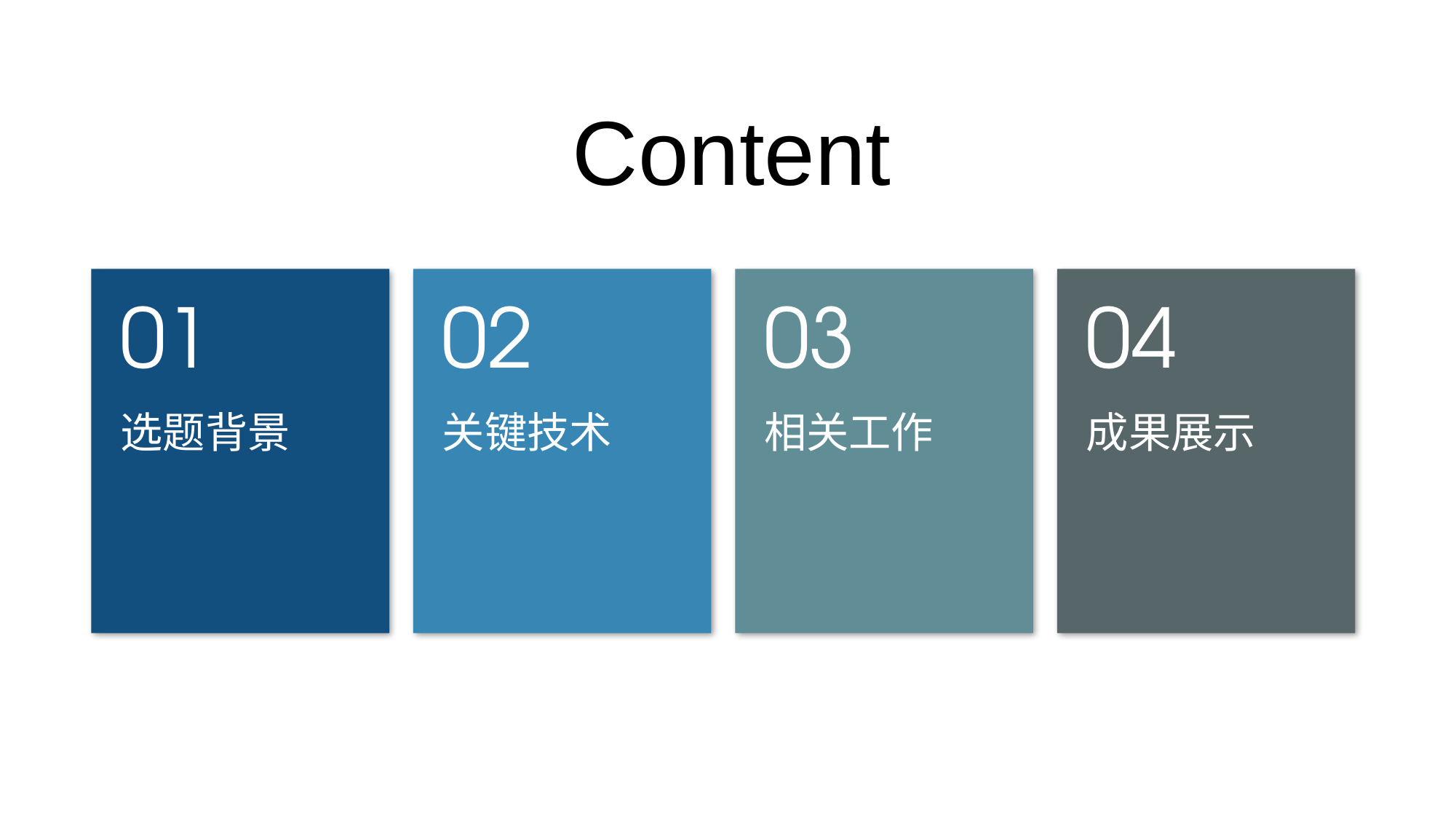

# Content
选题背景
01
关键技术
02
相关工作
03
成果展示
04
水面环境自动理解方法研究

水面环境自动理解方法研究

答辩人：陈高杰
指导老师：马杰
答辩人：陈高杰
指导老师：马杰